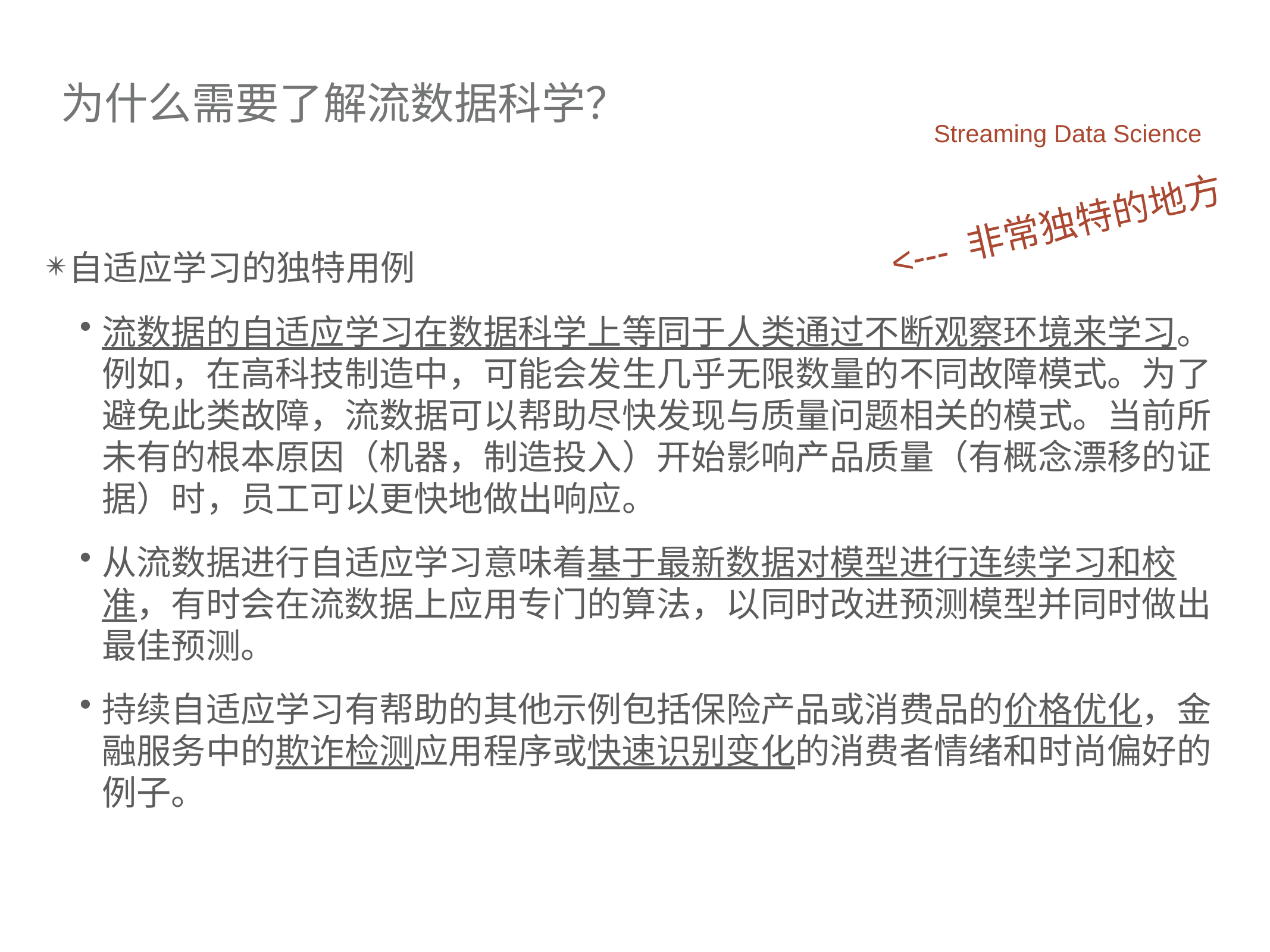

10
# 为什么需要了解流数据科学？
Streaming Data Science

自适应学习的独特用例
流数据的自适应学习在数据科学上等同于人类通过不断观察环境来学习。例如，在高科技制造中，可能会发生几乎无限数量的不同故障模式。为了避免此类故障，流数据可以帮助尽快发现与质量问题相关的模式。当前所未有的根本原因（机器，制造投入）开始影响产品质量（有概念漂移的证据）时，员工可以更快地做出响应。
从流数据进行自适应学习意味着基于最新数据对模型进行连续学习和校准，有时会在流数据上应用专门的算法，以同时改进预测模型并同时做出最佳预测。
持续自适应学习有帮助的其他示例包括保险产品或消费品的价格优化，金融服务中的欺诈检测应用程序或快速识别变化的消费者情绪和时尚偏好的例子。
<--- 非常独特的地方